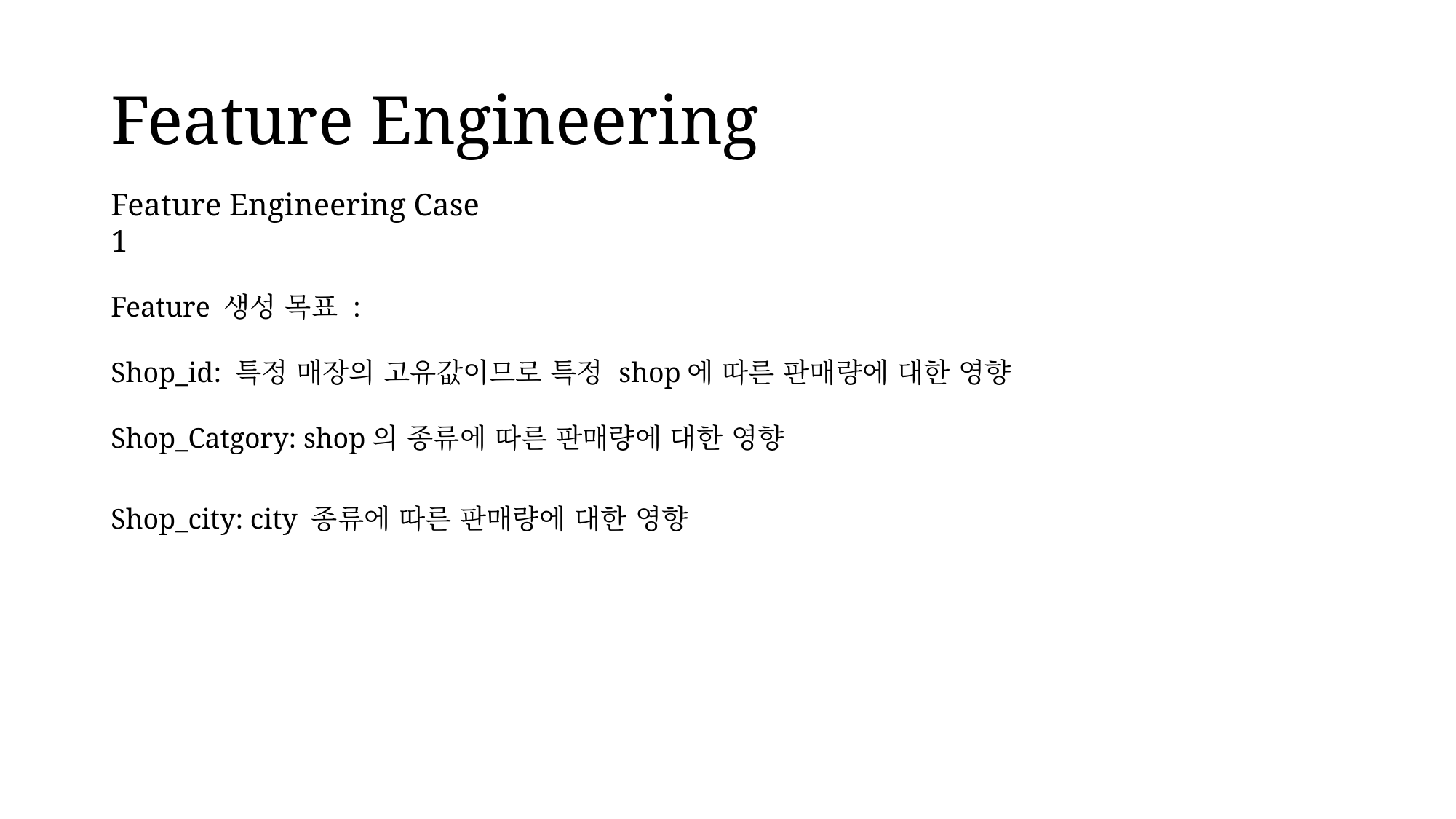

# Feature Engineering
Feature Engineering Case 1
Feature 생성 목표 :

Shop_id: 특정 매장의 고유값이므로 특정 shop에 따른 판매량에 대한 영향

Shop_Catgory: shop의 종류에 따른 판매량에 대한 영향

Shop_city: city 종류에 따른 판매량에 대한 영향